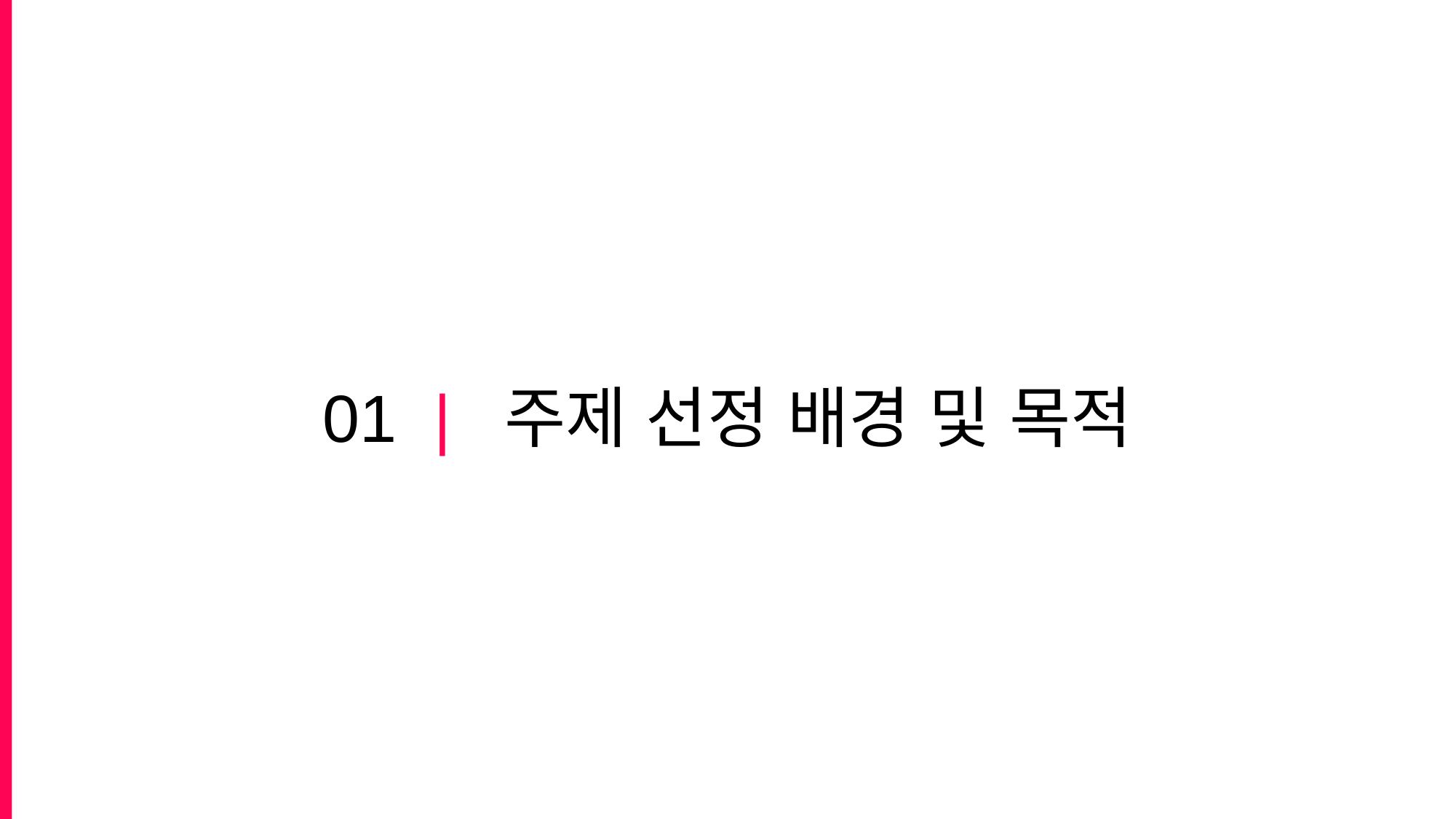

01  |  주제 선정 배경 및 목적